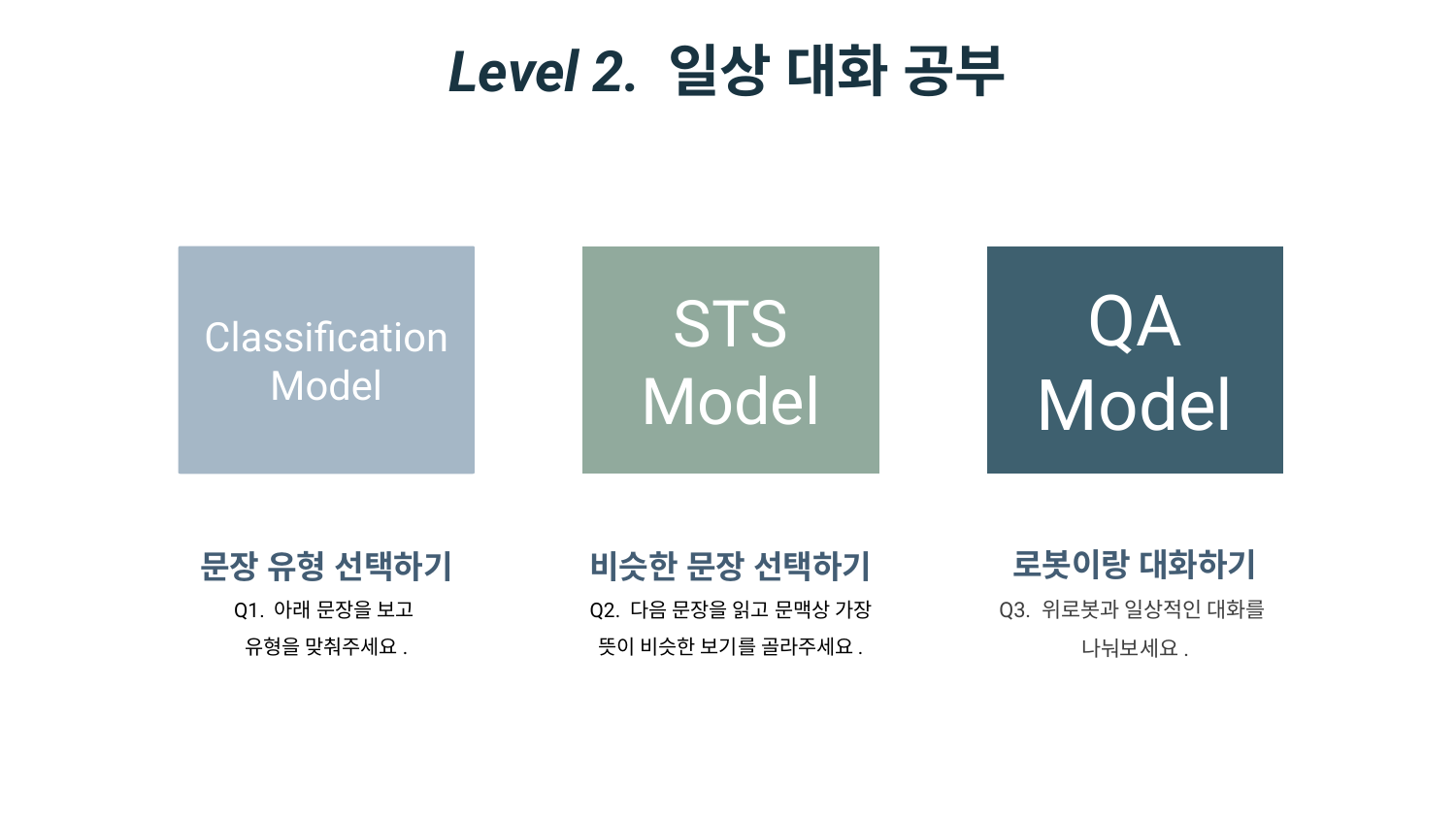

Level 2. 일상 대화 공부
Classification
Model
STS
Model
QA
Model
문장 유형 선택하기
Q1. 아래 문장을 보고
유형을 맞춰주세요.
비슷한 문장 선택하기
Q2. 다음 문장을 읽고 문맥상 가장
뜻이 비슷한 보기를 골라주세요.
로봇이랑 대화하기
Q3. 위로봇과 일상적인 대화를
나눠보세요.